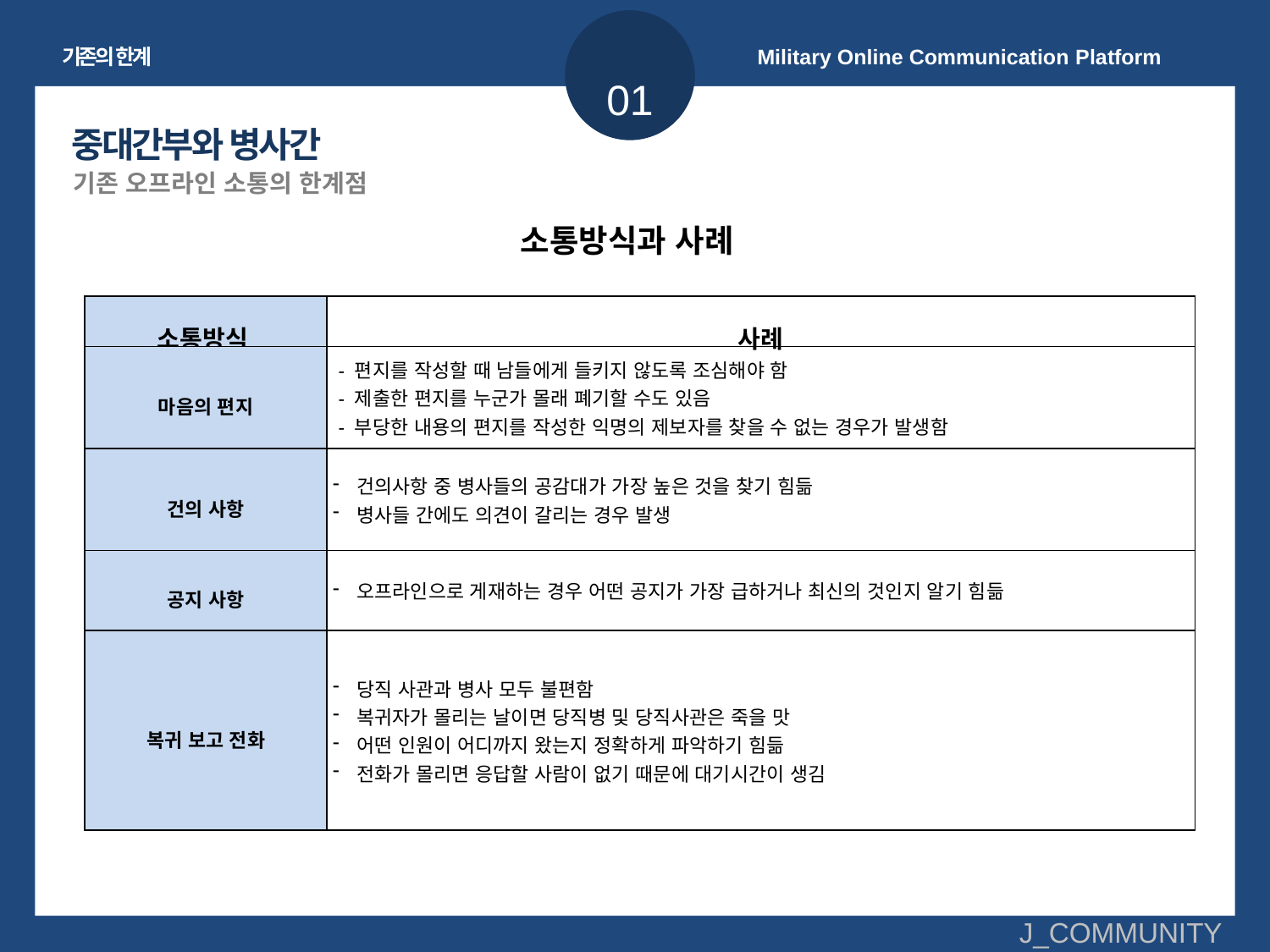

기존의 한계
Military Online Communication Platform
01

중대간부와 병사간

기존 오프라인 소통의 한계점
소통방식과 사례
| 소통방식 | 사례 |
| --- | --- |
| 마음의 편지 | - 편지를 작성할 때 남들에게 들키지 않도록 조심해야 함 - 제출한 편지를 누군가 몰래 폐기할 수도 있음 - 부당한 내용의 편지를 작성한 익명의 제보자를 찾을 수 없는 경우가 발생함 |
| 건의 사항 | 건의사항 중 병사들의 공감대가 가장 높은 것을 찾기 힘듦 병사들 간에도 의견이 갈리는 경우 발생 |
| 공지 사항 | 오프라인으로 게재하는 경우 어떤 공지가 가장 급하거나 최신의 것인지 알기 힘듦 |
| 복귀 보고 전화 | 당직 사관과 병사 모두 불편함 복귀자가 몰리는 날이면 당직병 및 당직사관은 죽을 맛 어떤 인원이 어디까지 왔는지 정확하게 파악하기 힘듦 전화가 몰리면 응답할 사람이 없기 때문에 대기시간이 생김 |
J_COMMUNITY